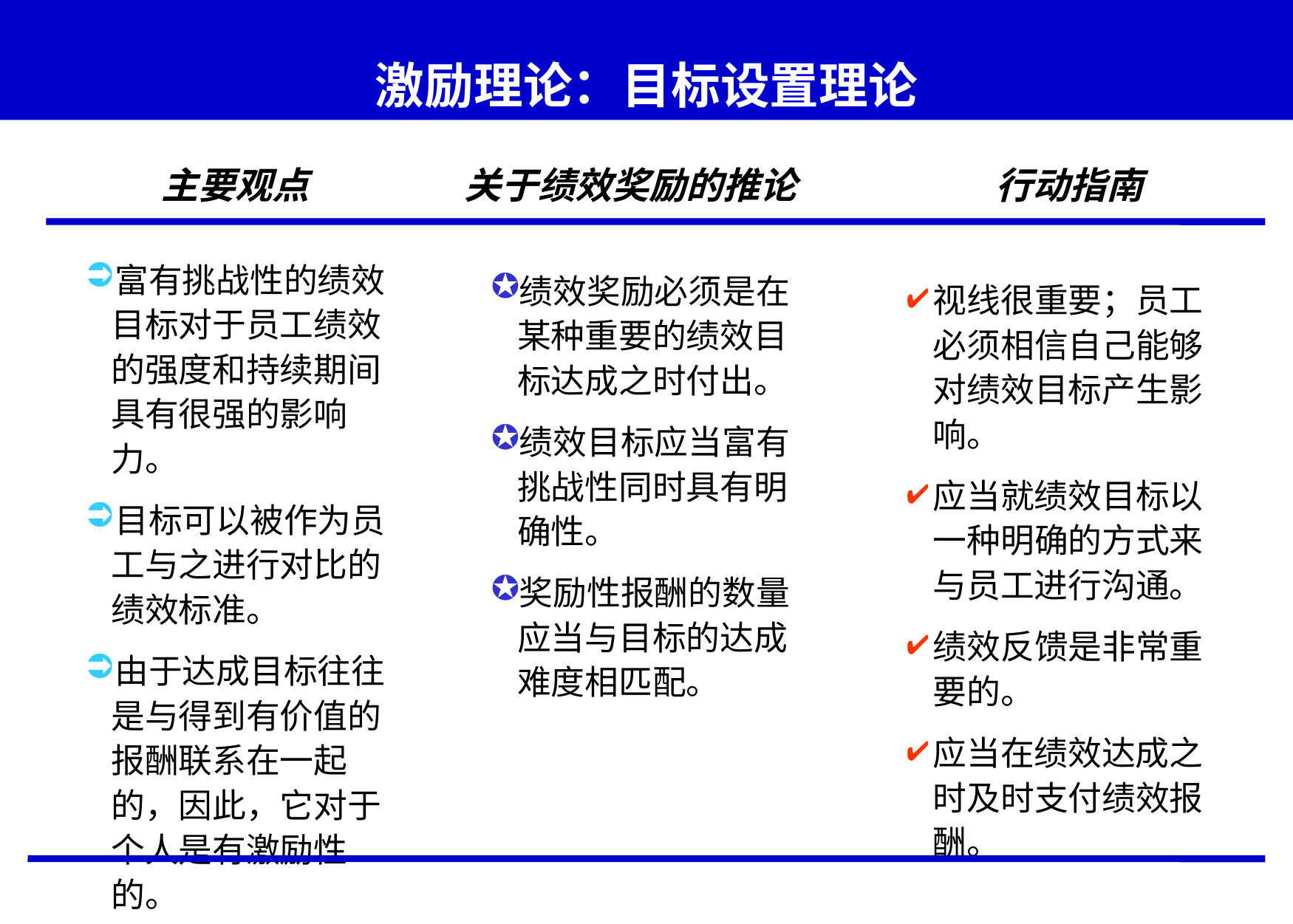

# 激励理论：目标设置理论
主要观点
关于绩效奖励的推论
行动指南

富有挑战性的绩效目标对于员工绩效的强度和持续期间具有很强的影响力。
目标可以被作为员工与之进行对比的绩效标准。
由于达成目标往往是与得到有价值的报酬联系在一起的，因此，它对于个人是有激励性的。
绩效奖励必须是在某种重要的绩效目标达成之时付出。
绩效目标应当富有挑战性同时具有明确性。
奖励性报酬的数量应当与目标的达成难度相匹配。
视线很重要；员工必须相信自己能够对绩效目标产生影响。
应当就绩效目标以一种明确的方式来与员工进行沟通。
绩效反馈是非常重要的。
应当在绩效达成之时及时支付绩效报酬。